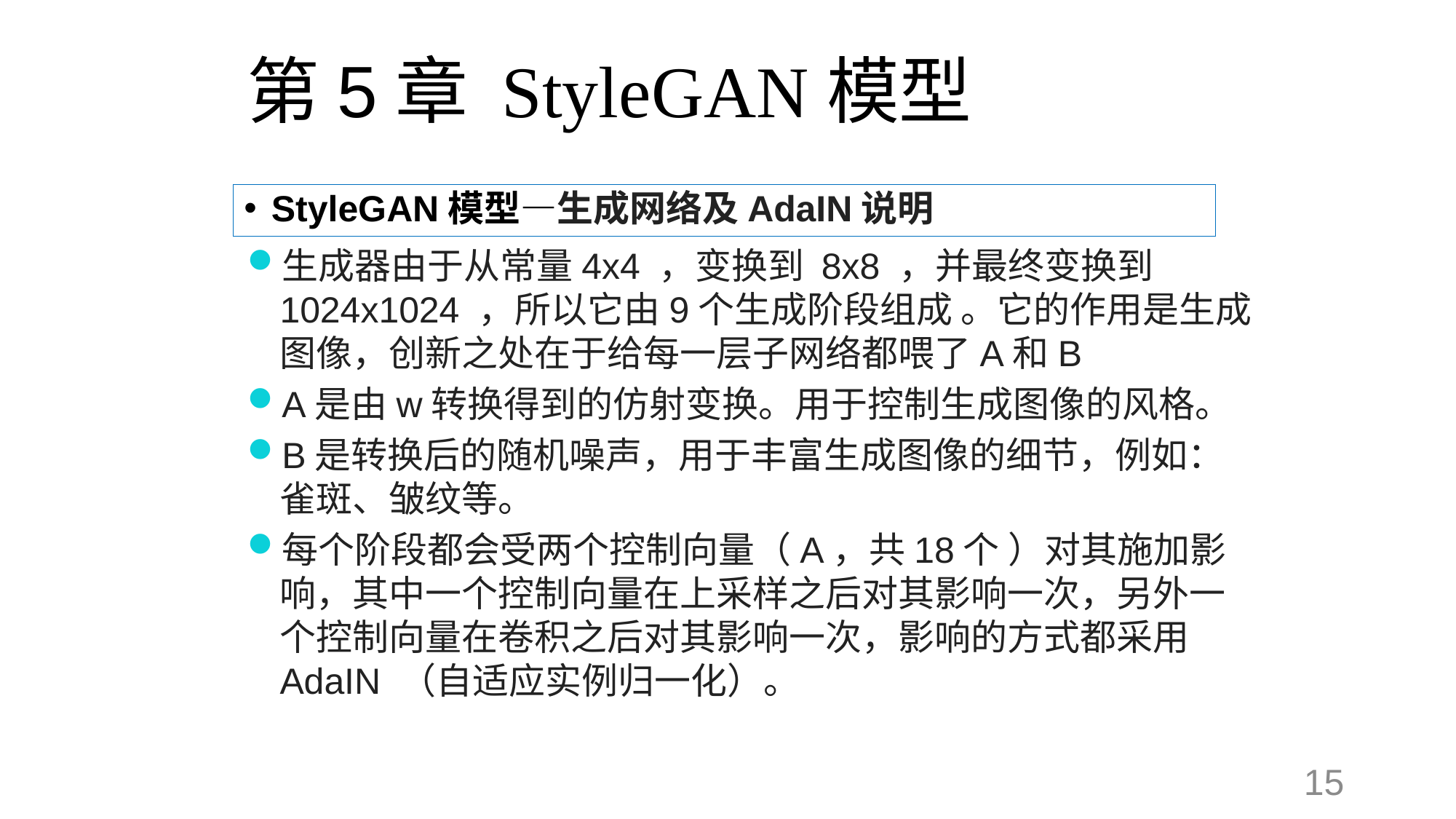

# 第5章 StyleGAN模型
StyleGAN模型—生成网络及AdaIN说明
生成器由于从常量4x4 ，变换到 8x8 ，并最终变换到 1024x1024 ，所以它由9个生成阶段组成 。它的作用是生成图像，创新之处在于给每一层子网络都喂了A和B
A是由w转换得到的仿射变换。用于控制生成图像的风格。
B是转换后的随机噪声，用于丰富生成图像的细节，例如：雀斑、皱纹等。
每个阶段都会受两个控制向量（A，共18个 ）对其施加影响，其中一个控制向量在上采样之后对其影响一次，另外一个控制向量在卷积之后对其影响一次，影响的方式都采用 AdaIN （自适应实例归一化）。
15